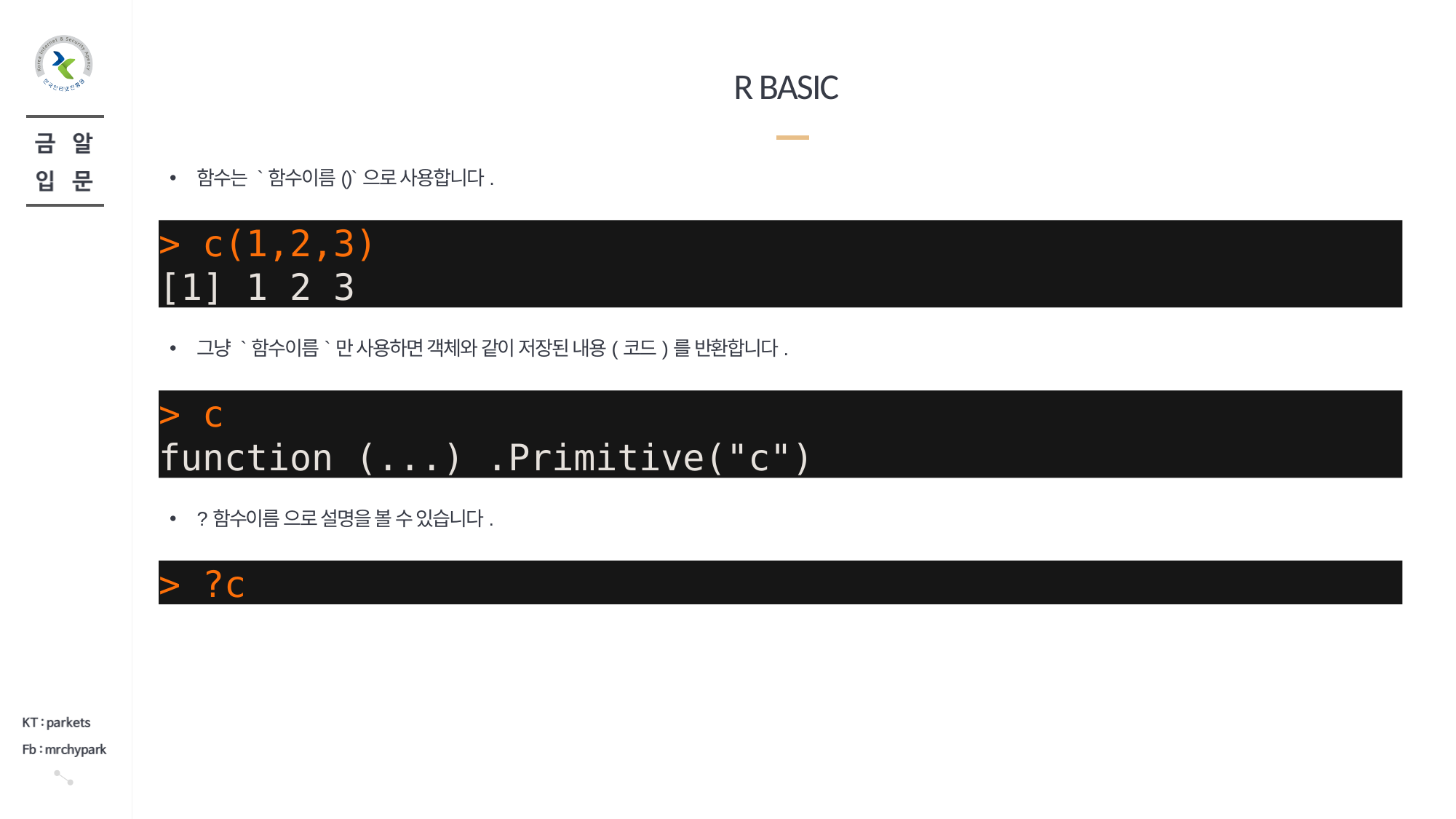

# R BASIC
함수는 `함수이름()`으로 사용합니다.
> c(1,2,3)
[1] 1 2 3
그냥 `함수이름`만 사용하면 객체와 같이 저장된 내용(코드)를 반환합니다.
> c
function (...) .Primitive("c")
?함수이름 으로 설명을 볼 수 있습니다.
> ?c